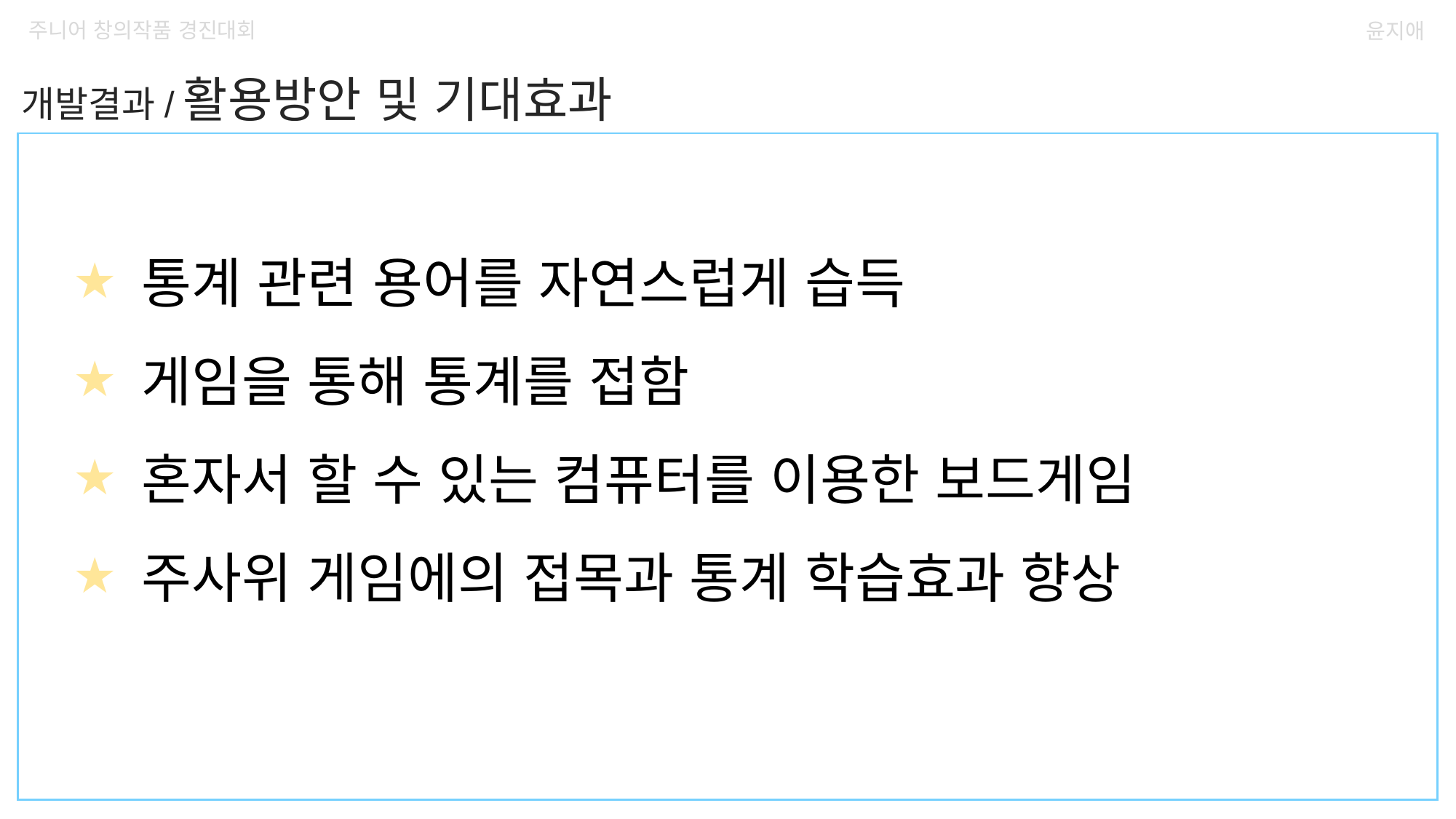

주니어 창의작품 경진대회
윤지애
개발결과/활용방안 및 기대효과

통계 관련 용어를 자연스럽게 습득
게임을 통해 통계를 접함
혼자서 할 수 있는 컴퓨터를 이용한 보드게임
주사위 게임에의 접목과 통계 학습효과 향상